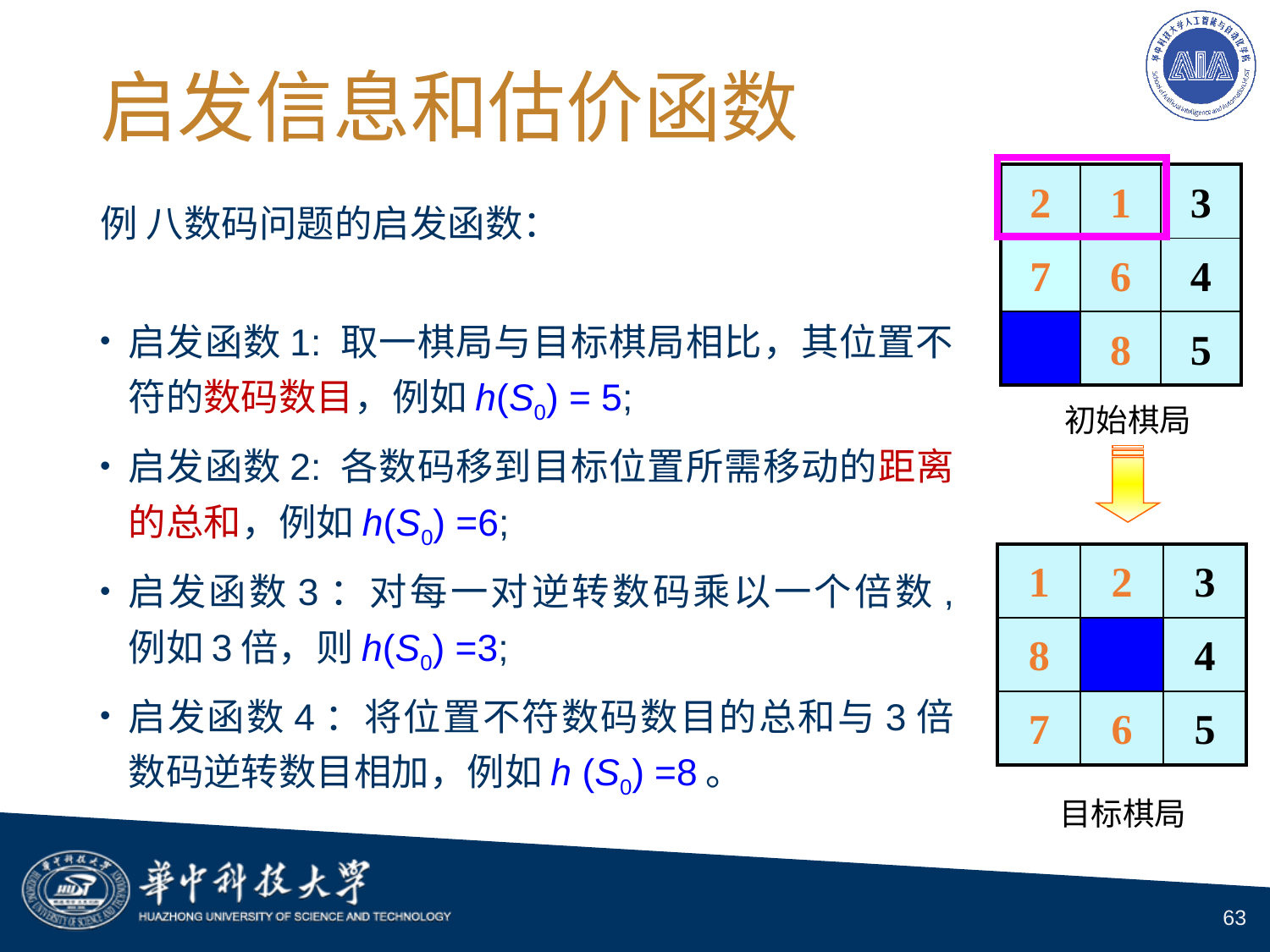

# 启发信息和估价函数

| 2 | 1 | 3 |
| --- | --- | --- |
| 7 | 6 | 4 |
|  | 8 | 5 |
例 八数码问题的启发函数：

启发函数1: 取一棋局与目标棋局相比，其位置不符的数码数目，例如h(S0) = 5;
启发函数2: 各数码移到目标位置所需移动的距离的总和，例如h(S0) =6;
启发函数3：对每一对逆转数码乘以一个倍数, 例如3倍，则h(S0) =3;
启发函数4：将位置不符数码数目的总和与3倍数码逆转数目相加，例如h (S0) =8。

初始棋局

| 1 | 2 | 3 |
| --- | --- | --- |
| 8 |  | 4 |
| 7 | 6 | 5 |
目标棋局
63